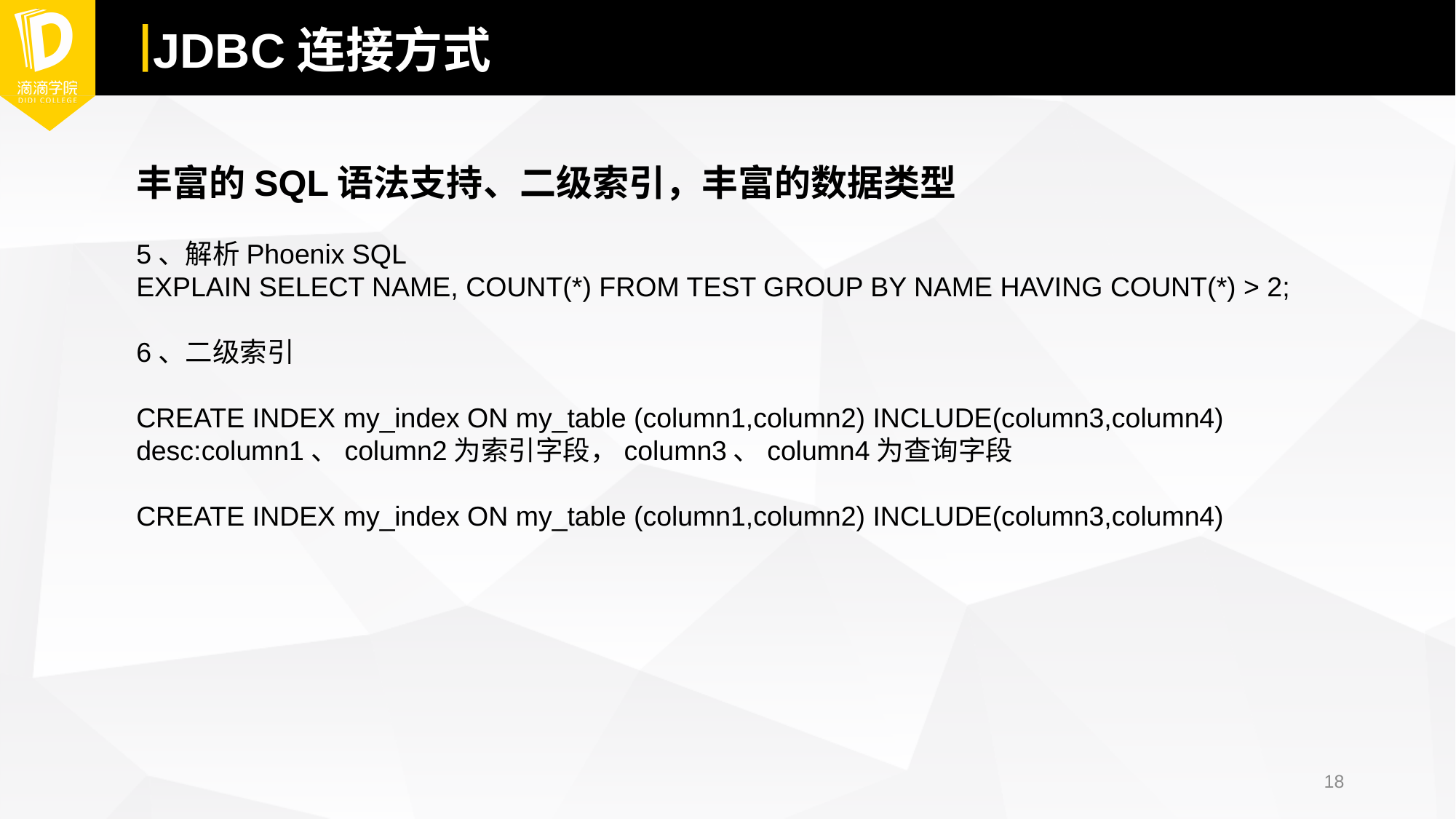

# JDBC连接方式
丰富的SQL语法支持、二级索引，丰富的数据类型

5、解析Phoenix SQL
EXPLAIN SELECT NAME, COUNT(*) FROM TEST GROUP BY NAME HAVING COUNT(*) > 2;

6、二级索引

CREATE INDEX my_index ON my_table (column1,column2) INCLUDE(column3,column4)
desc:column1、column2为索引字段，column3、column4为查询字段

CREATE INDEX my_index ON my_table (column1,column2) INCLUDE(column3,column4)

18